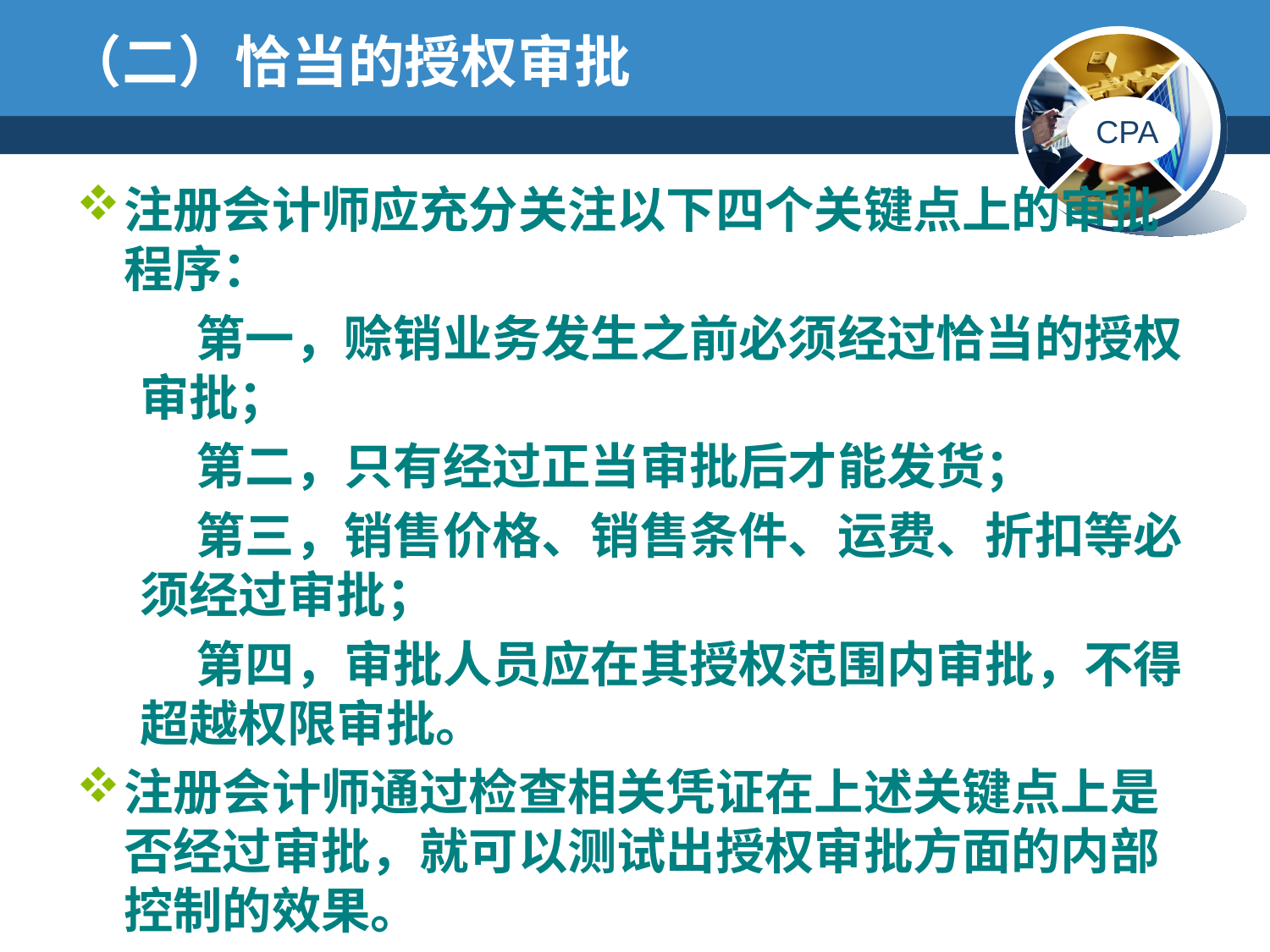

# （二）恰当的授权审批
注册会计师应充分关注以下四个关键点上的审批程序：
    第一，赊销业务发生之前必须经过恰当的授权审批；
    第二，只有经过正当审批后才能发货；
    第三，销售价格、销售条件、运费、折扣等必须经过审批；
    第四，审批人员应在其授权范围内审批，不得超越权限审批。
注册会计师通过检查相关凭证在上述关键点上是否经过审批，就可以测试出授权审批方面的内部控制的效果。